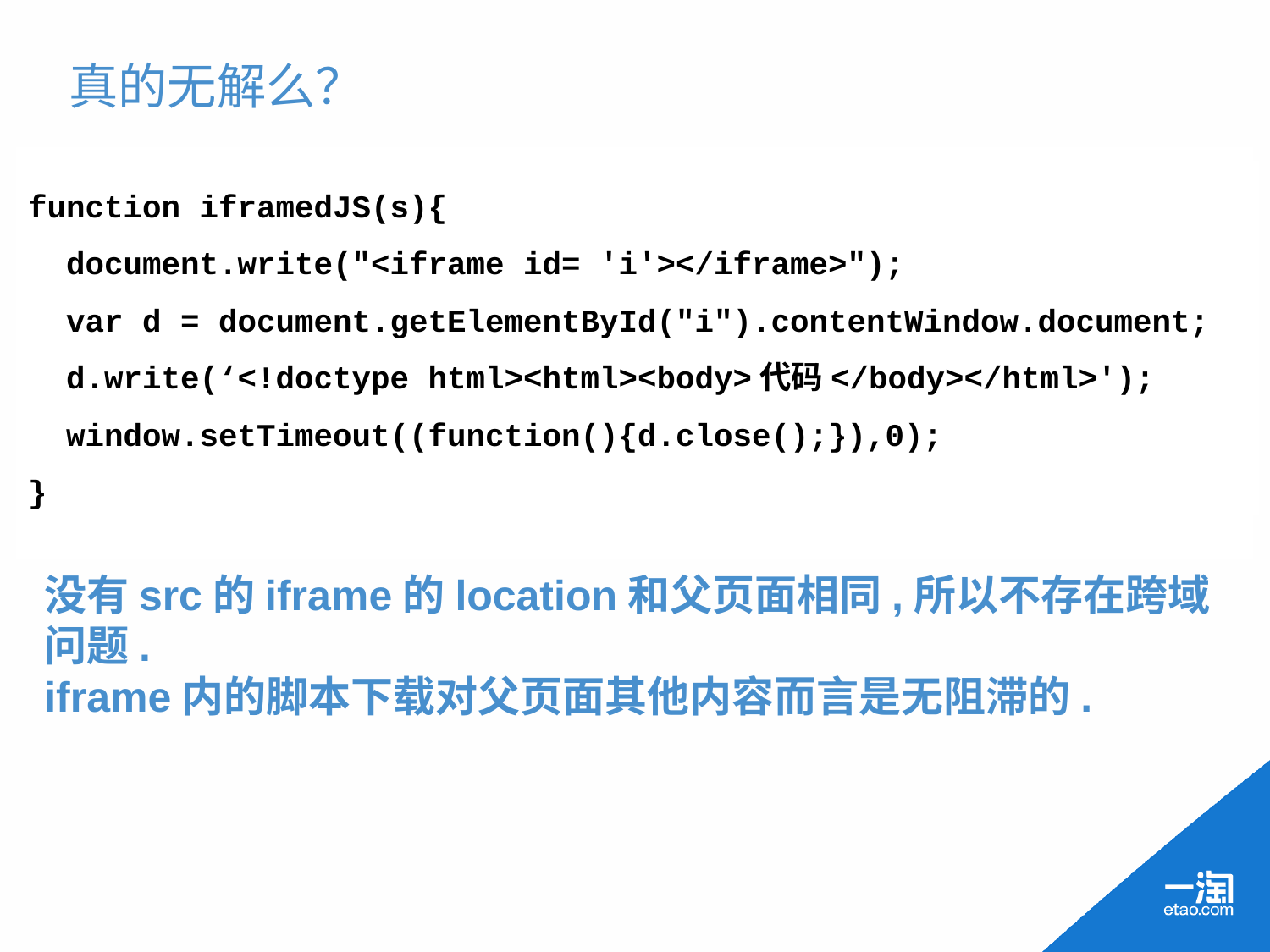

# 真的无解么？

function iframedJS(s){
  document.write("<iframe id= 'i'></iframe>");
  var d = document.getElementById("i").contentWindow.document;
  d.write(‘<!doctype html><html><body>代码</body></html>');
  window.setTimeout((function(){d.close();}),0);
}
没有src的iframe的location和父页面相同,所以不存在跨域问题.
iframe内的脚本下载对父页面其他内容而言是无阻滞的.